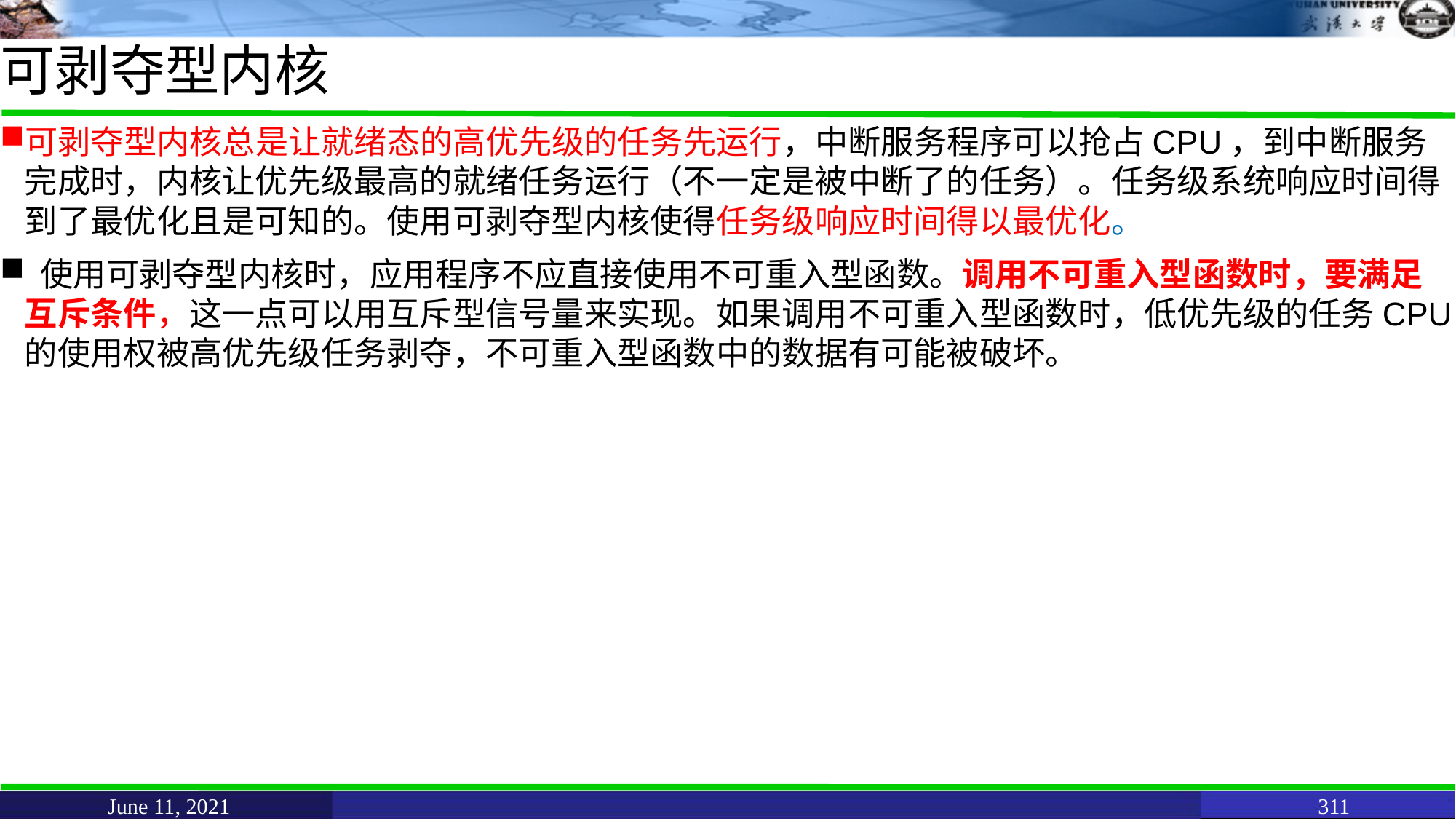

# 可剥夺型内核
可剥夺型内核总是让就绪态的高优先级的任务先运行，中断服务程序可以抢占CPU，到中断服务完成时，内核让优先级最高的就绪任务运行（不一定是被中断了的任务）。任务级系统响应时间得到了最优化且是可知的。使用可剥夺型内核使得任务级响应时间得以最优化。
 使用可剥夺型内核时，应用程序不应直接使用不可重入型函数。调用不可重入型函数时，要满足互斥条件，这一点可以用互斥型信号量来实现。如果调用不可重入型函数时，低优先级的任务CPU的使用权被高优先级任务剥夺，不可重入型函数中的数据有可能被破坏。
June 11, 2021

311